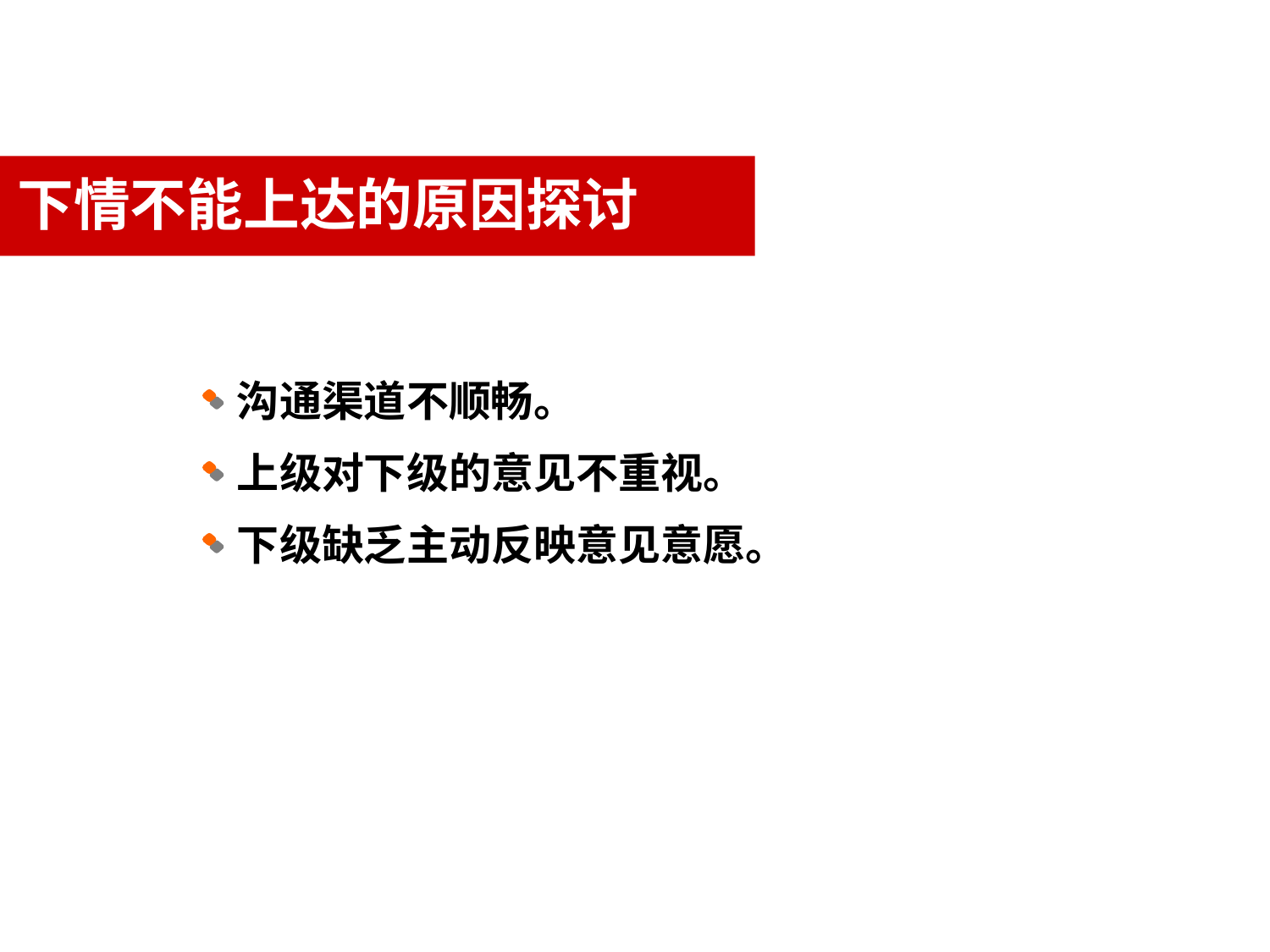

下情不能上达的原因探讨

沟通渠道不顺畅。
上级对下级的意见不重视。
下级缺乏主动反映意见意愿。